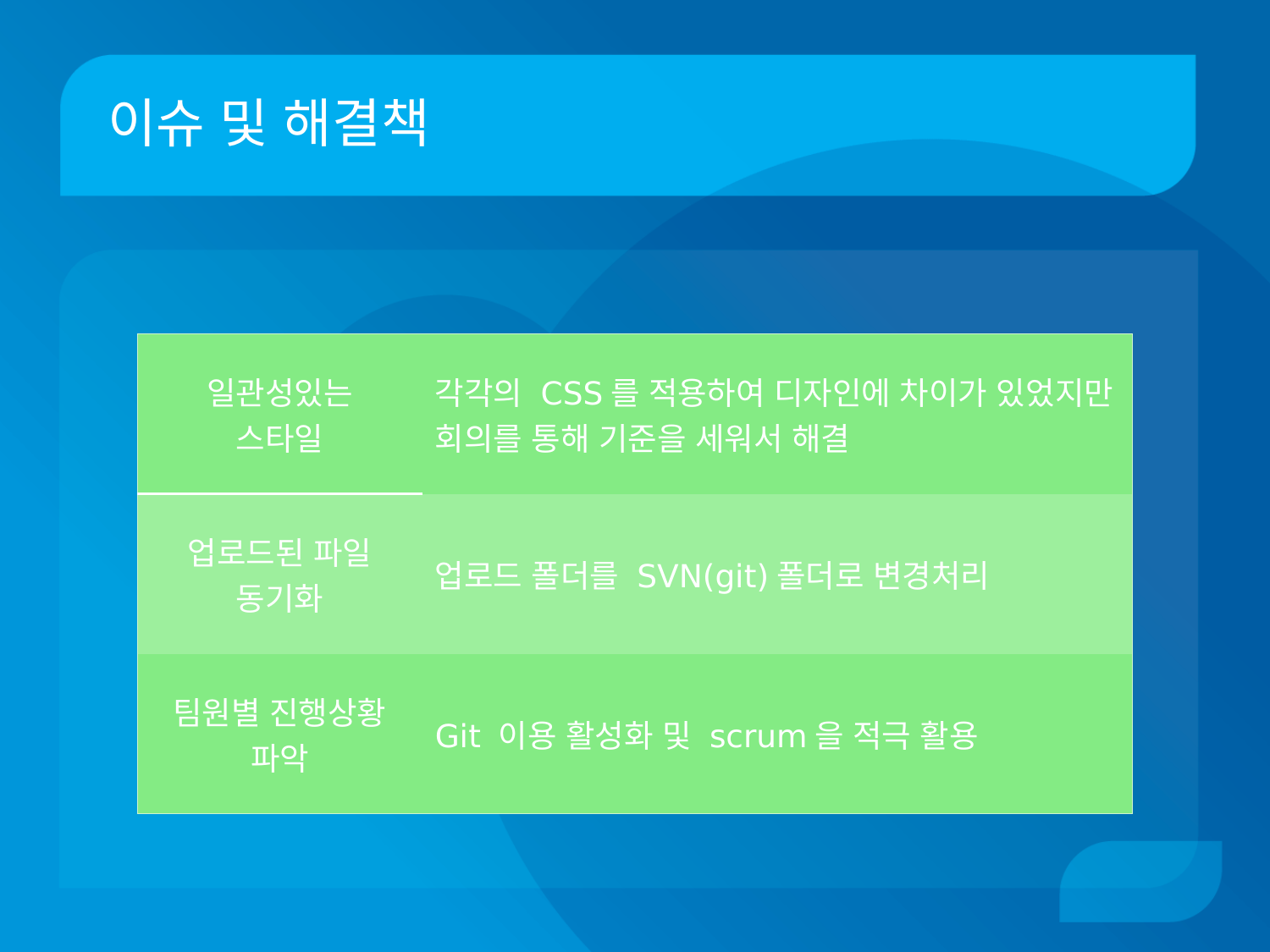

# 이슈 및 해결책
| 일관성있는 스타일 | 각각의 CSS를 적용하여 디자인에 차이가 있었지만 회의를 통해 기준을 세워서 해결 |
| --- | --- |
| 업로드된 파일 동기화 | 업로드 폴더를 SVN(git)폴더로 변경처리 |
| 팀원별 진행상황 파악 | Git 이용 활성화 및 scrum을 적극 활용 |